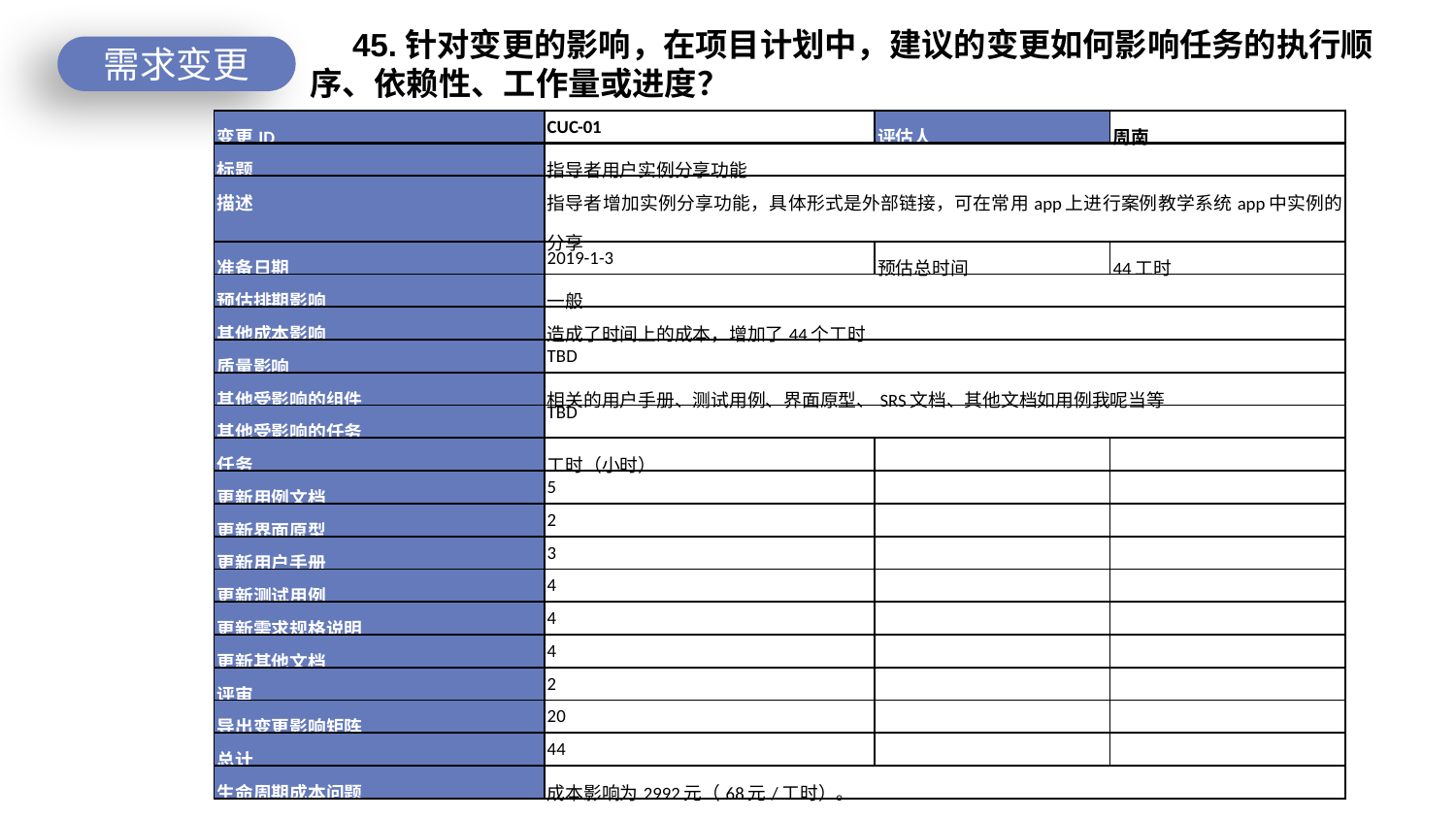

45.针对变更的影响，在项目计划中，建议的变更如何影响任务的执行顺序、依赖性、工作量或进度？
需求变更
| 变更ID | CUC-01 | 评估人 | 周南 |
| --- | --- | --- | --- |
| 标题 | 指导者用户实例分享功能 |  |  |
| 描述 | 指导者增加实例分享功能，具体形式是外部链接，可在常用app上进行案例教学系统app中实例的分享 |  |  |
| 准备日期 | 2019-1-3 | 预估总时间 | 44工时 |
| 预估排期影响 | 一般 |  |  |
| 其他成本影响 | 造成了时间上的成本，增加了44个工时 |  |  |
| 质量影响 | TBD |  |  |
| 其他受影响的组件 | 相关的用户手册、测试用例、界面原型、SRS文档、其他文档如用例我呢当等 |  |  |
| 其他受影响的任务 | TBD |  |  |
| 任务 | 工时（小时） |  |  |
| 更新用例文档 | 5 |  |  |
| 更新界面原型 | 2 |  |  |
| 更新用户手册 | 3 |  |  |
| 更新测试用例 | 4 |  |  |
| 更新需求规格说明 | 4 |  |  |
| 更新其他文档 | 4 |  |  |
| 评审 | 2 |  |  |
| 导出变更影响矩阵 | 20 |  |  |
| 总计 | 44 |  |  |
| 生命周期成本问题 | 成本影响为2992元（68元/工时）。 |  |  |